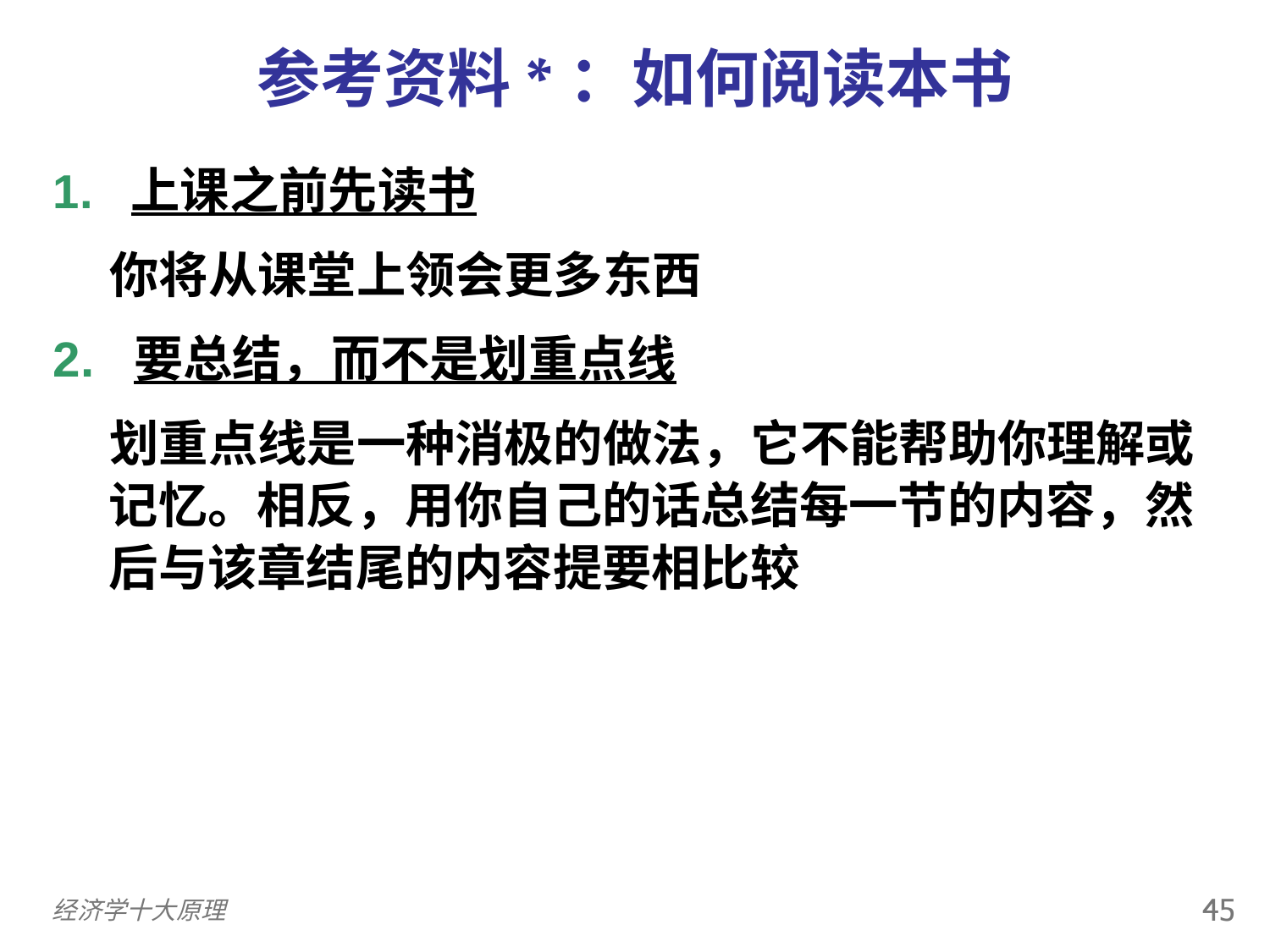

参考资料*：如何阅读本书
1.  上课之前先读书
    你将从课堂上领会更多东西
2.  要总结，而不是划重点线
    划重点线是一种消极的做法，它不能帮助你理解或记忆。相反，用你自己的话总结每一节的内容，然后与该章结尾的内容提要相比较
45
经济学十大原理